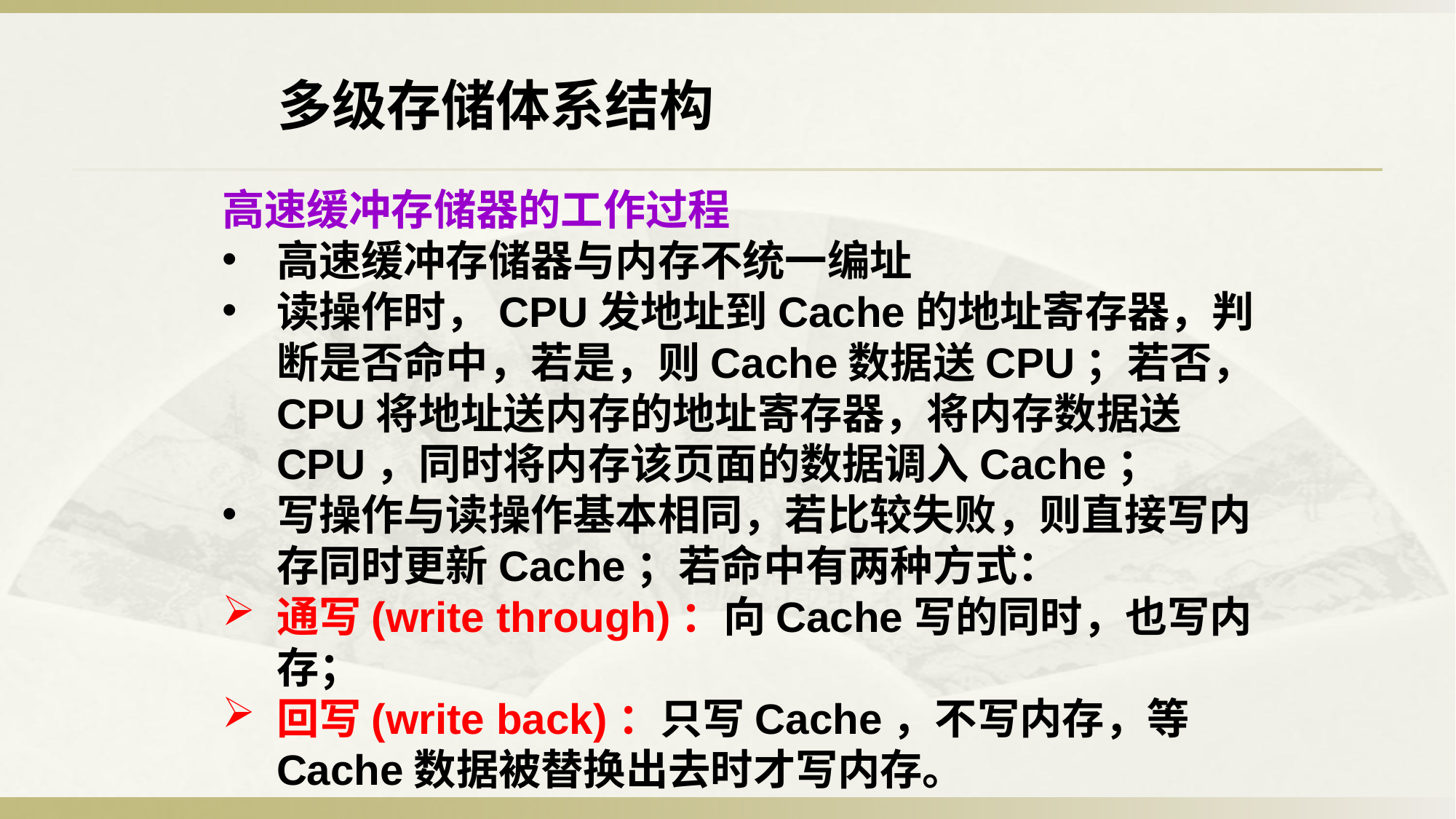

多级存储体系结构
高速缓冲存储器的工作过程
高速缓冲存储器与内存不统一编址
读操作时，CPU发地址到Cache的地址寄存器，判断是否命中，若是，则Cache数据送CPU；若否，CPU将地址送内存的地址寄存器，将内存数据送CPU，同时将内存该页面的数据调入Cache；
写操作与读操作基本相同，若比较失败，则直接写内存同时更新Cache；若命中有两种方式：
通写(write through)：向Cache写的同时，也写内存；
回写(write back)：只写Cache，不写内存，等Cache数据被替换出去时才写内存。